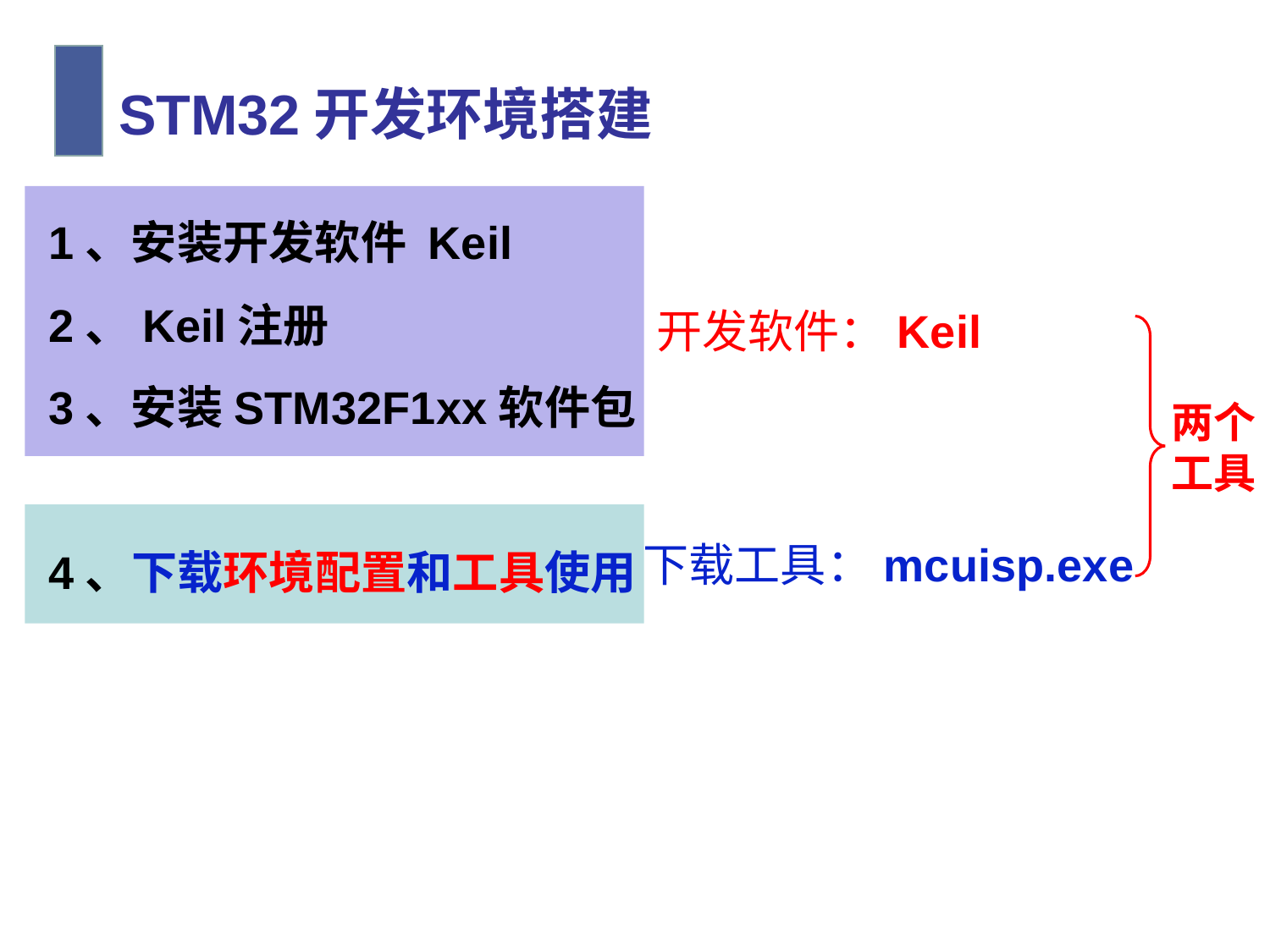

STM32开发环境搭建
1、安装开发软件 Keil
2、Keil注册
3、安装STM32F1xx软件包

4、下载环境配置和工具使用

开发软件：Keil

两个
工具
下载工具：mcuisp.exe